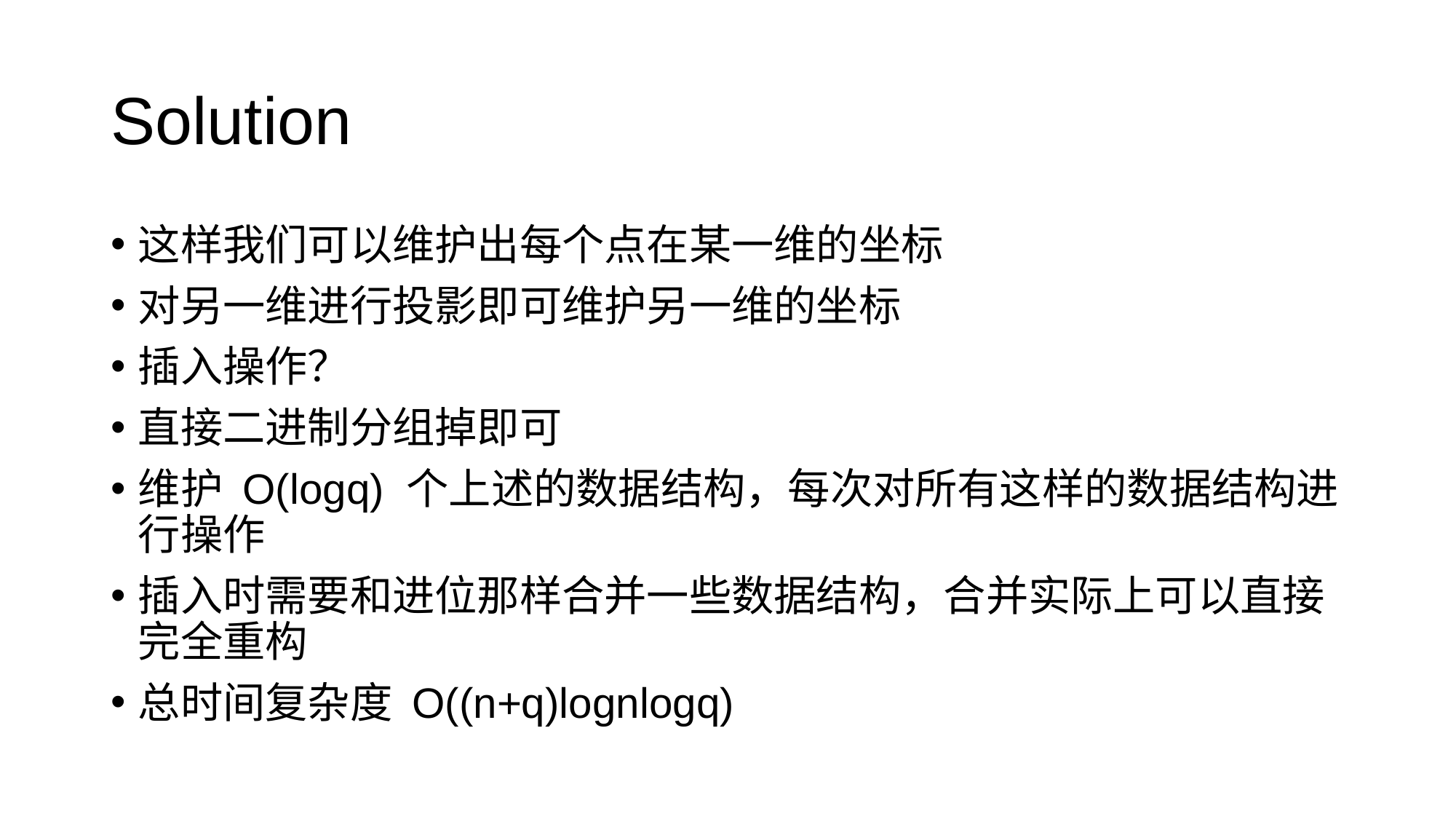

# Solution
这样我们可以维护出每个点在某一维的坐标
对另一维进行投影即可维护另一维的坐标
插入操作？
直接二进制分组掉即可
维护 O(logq) 个上述的数据结构，每次对所有这样的数据结构进行操作
插入时需要和进位那样合并一些数据结构，合并实际上可以直接完全重构
总时间复杂度 O((n+q)lognlogq)